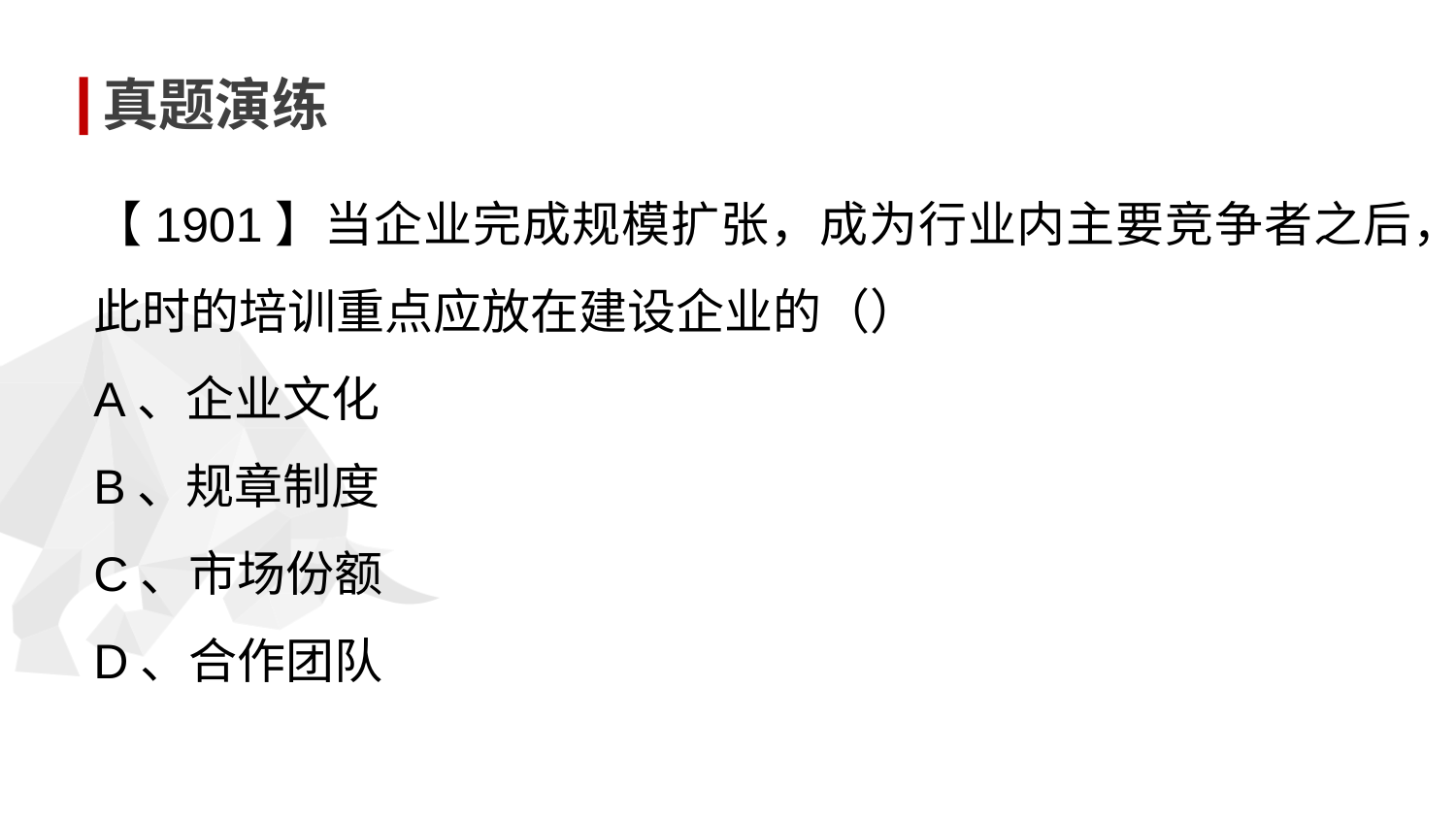

真题演练
【1901】当企业完成规模扩张，成为行业内主要竞争者之后，此时的培训重点应放在建设企业的（）
A、企业文化
B、规章制度
C、市场份额
D、合作团队